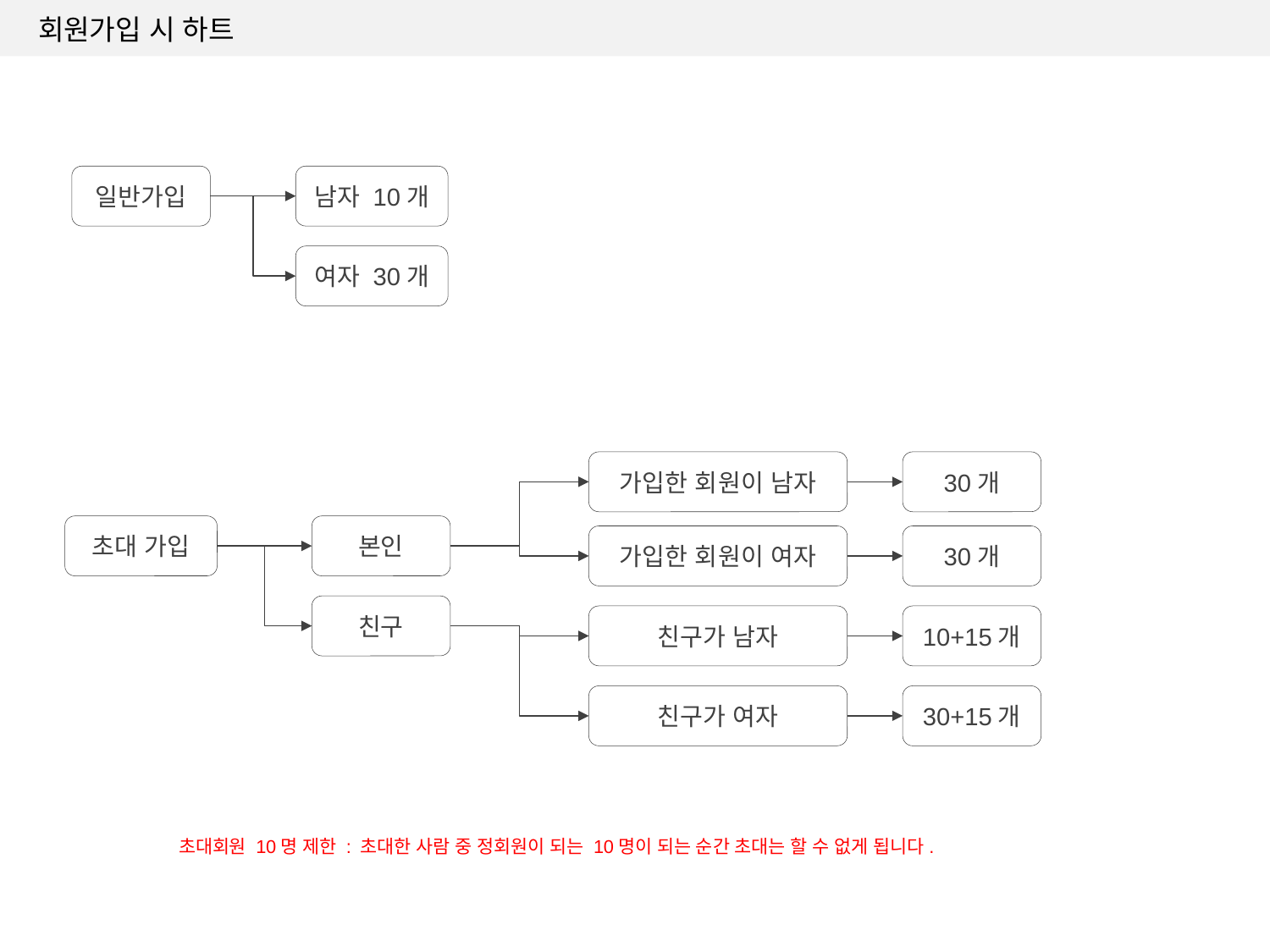

회원가입 시 하트
일반가입
남자 10개
여자 30개
가입한 회원이 남자
30개
초대 가입
본인
가입한 회원이 여자
30개
친구
친구가 남자
10+15개
친구가 여자
30+15개
초대회원 10명 제한 : 초대한 사람 중 정회원이 되는 10명이 되는 순간 초대는 할 수 없게 됩니다.